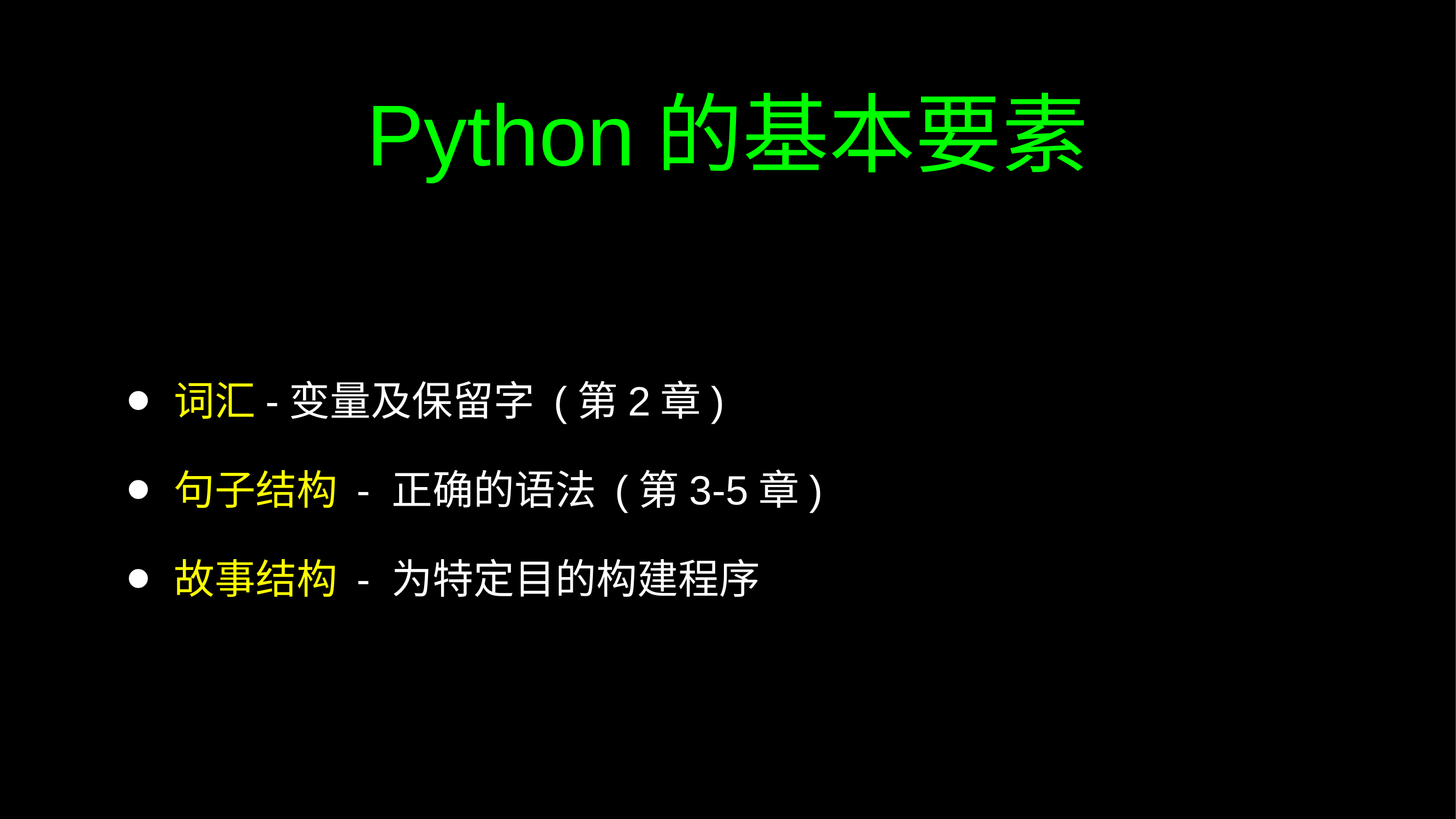

# Python的基本要素
词汇-变量及保留字 (第2章)
句子结构 - 正确的语法 (第3-5章)
故事结构 - 为特定目的构建程序